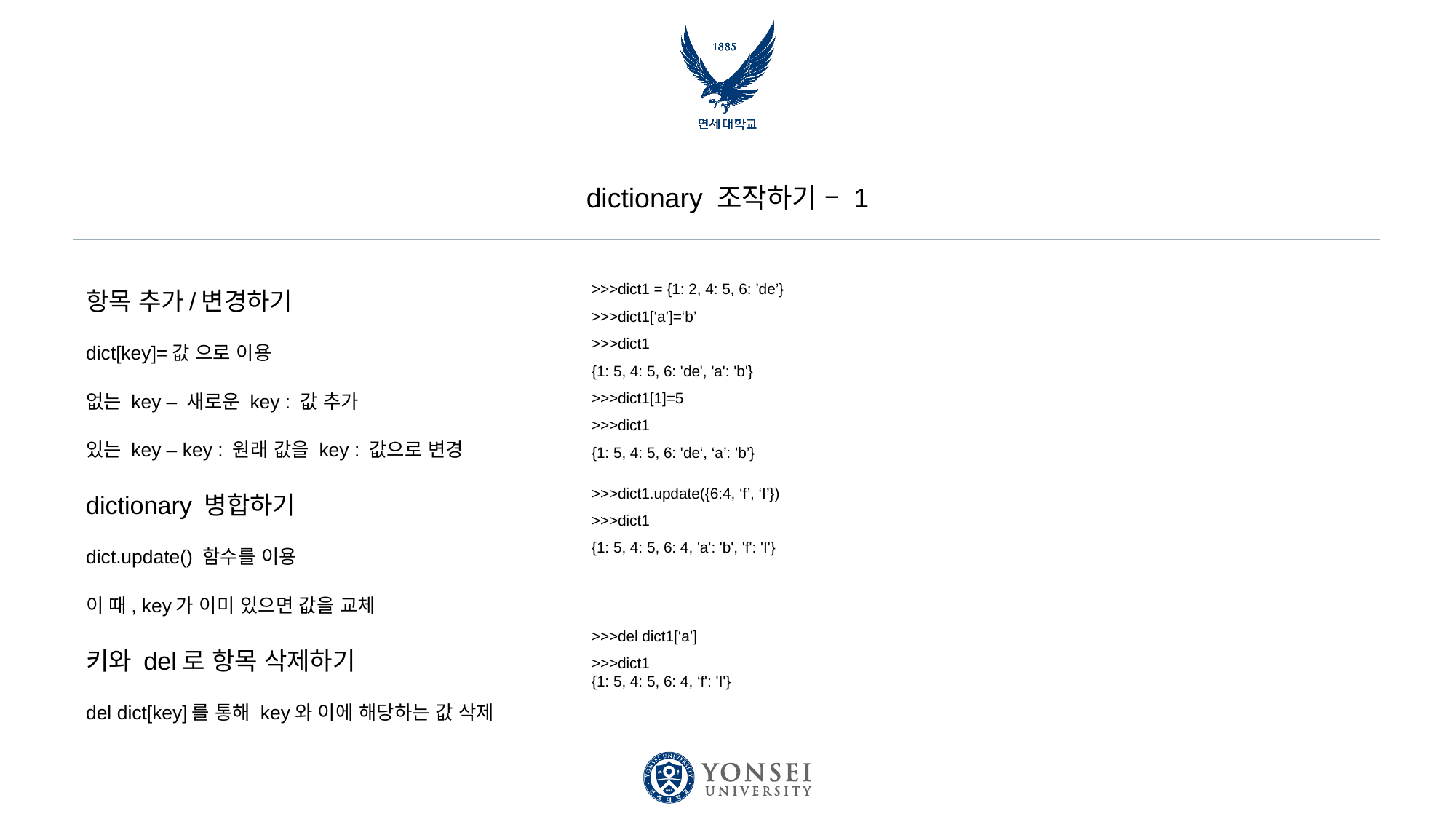

# dictionary 조작하기 – 1
항목 추가/변경하기
dict[key]=값 으로 이용
없는 key – 새로운 key : 값 추가
있는 key – key : 원래 값을 key : 값으로 변경
dictionary 병합하기
dict.update() 함수를 이용
이 때, key가 이미 있으면 값을 교체
키와 del로 항목 삭제하기
del dict[key]를 통해 key와 이에 해당하는 값 삭제
>>>dict1 = {1: 2, 4: 5, 6: ’de’}
>>>dict1[‘a’]=‘b’
>>>dict1
{1: 5, 4: 5, 6: 'de', 'a': 'b'}
>>>dict1[1]=5
>>>dict1
{1: 5, 4: 5, 6: 'de‘, ‘a’: ’b’}
>>>dict1.update({6:4, ‘f’, ‘I’})
>>>dict1
{1: 5, 4: 5, 6: 4, 'a': 'b', 'f': 'I'}
>>>del dict1[‘a’]
>>>dict1
{1: 5, 4: 5, 6: 4, ‘f': 'I'}